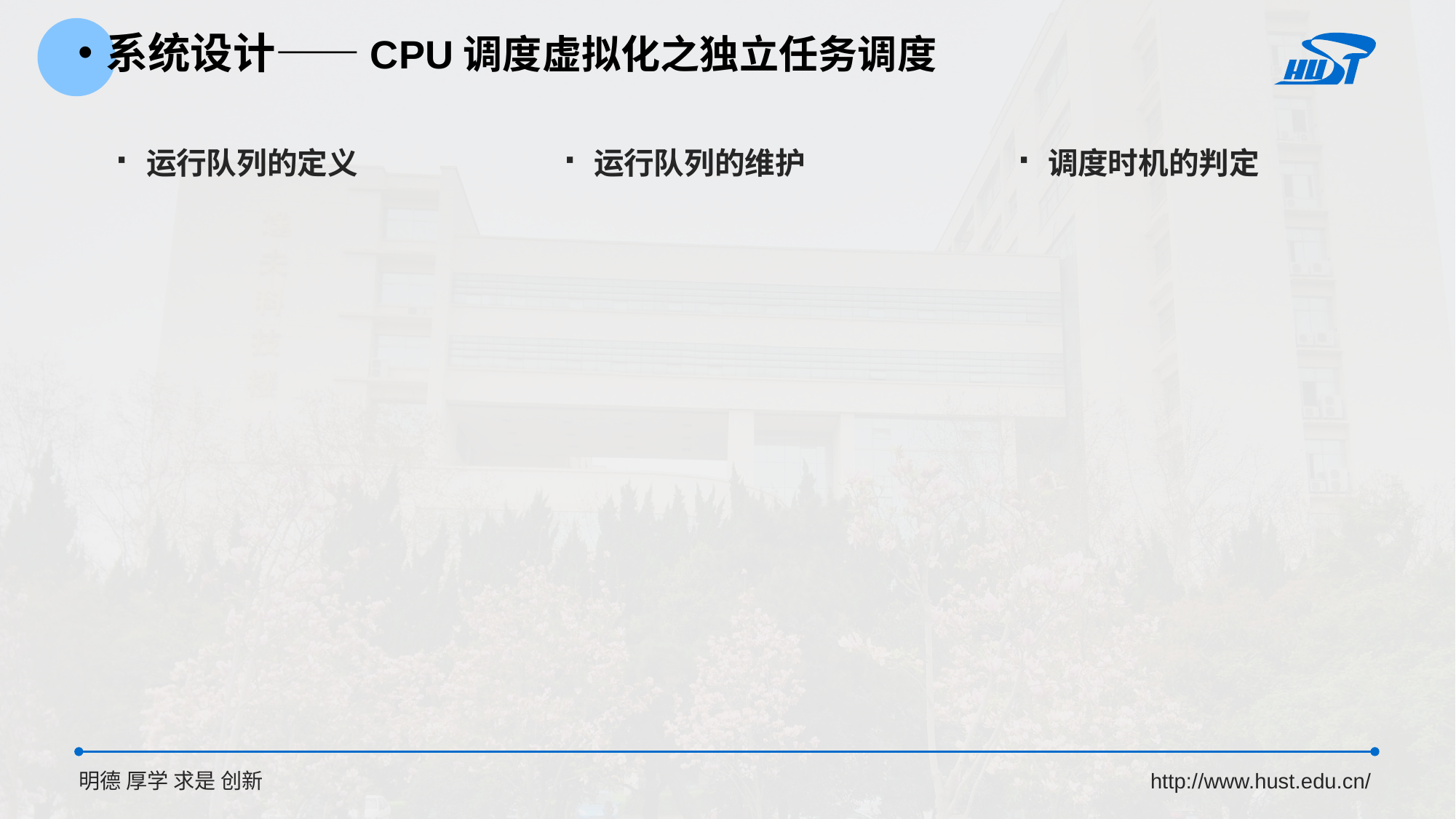

系统设计——CPU调度虚拟化之独立任务调度
· 运行队列的定义
· 运行队列的维护
· 调度时机的判定